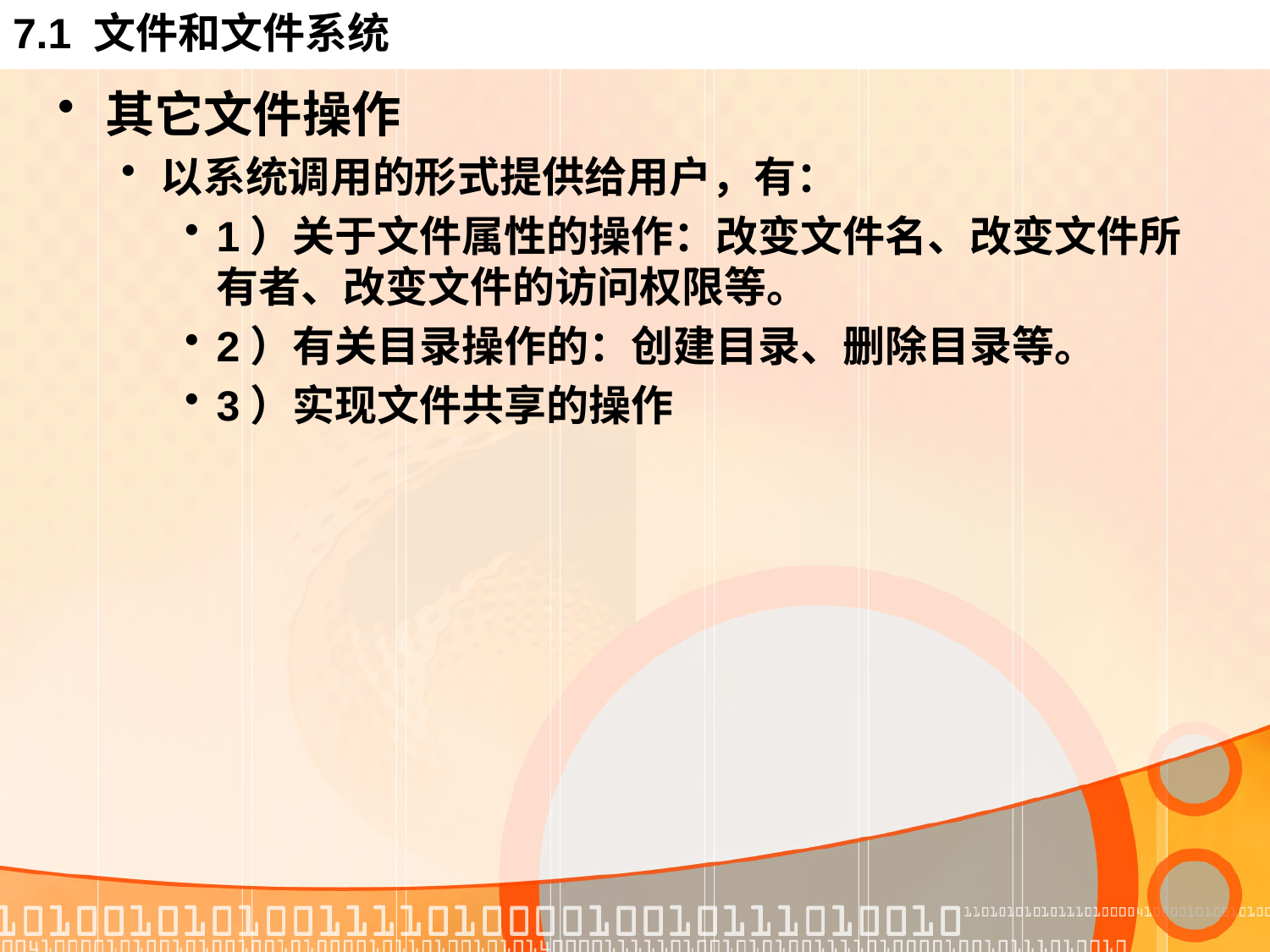

# 7.1 文件和文件系统
其它文件操作
以系统调用的形式提供给用户，有：
1）关于文件属性的操作：改变文件名、改变文件所有者、改变文件的访问权限等。
2）有关目录操作的：创建目录、删除目录等。
3）实现文件共享的操作